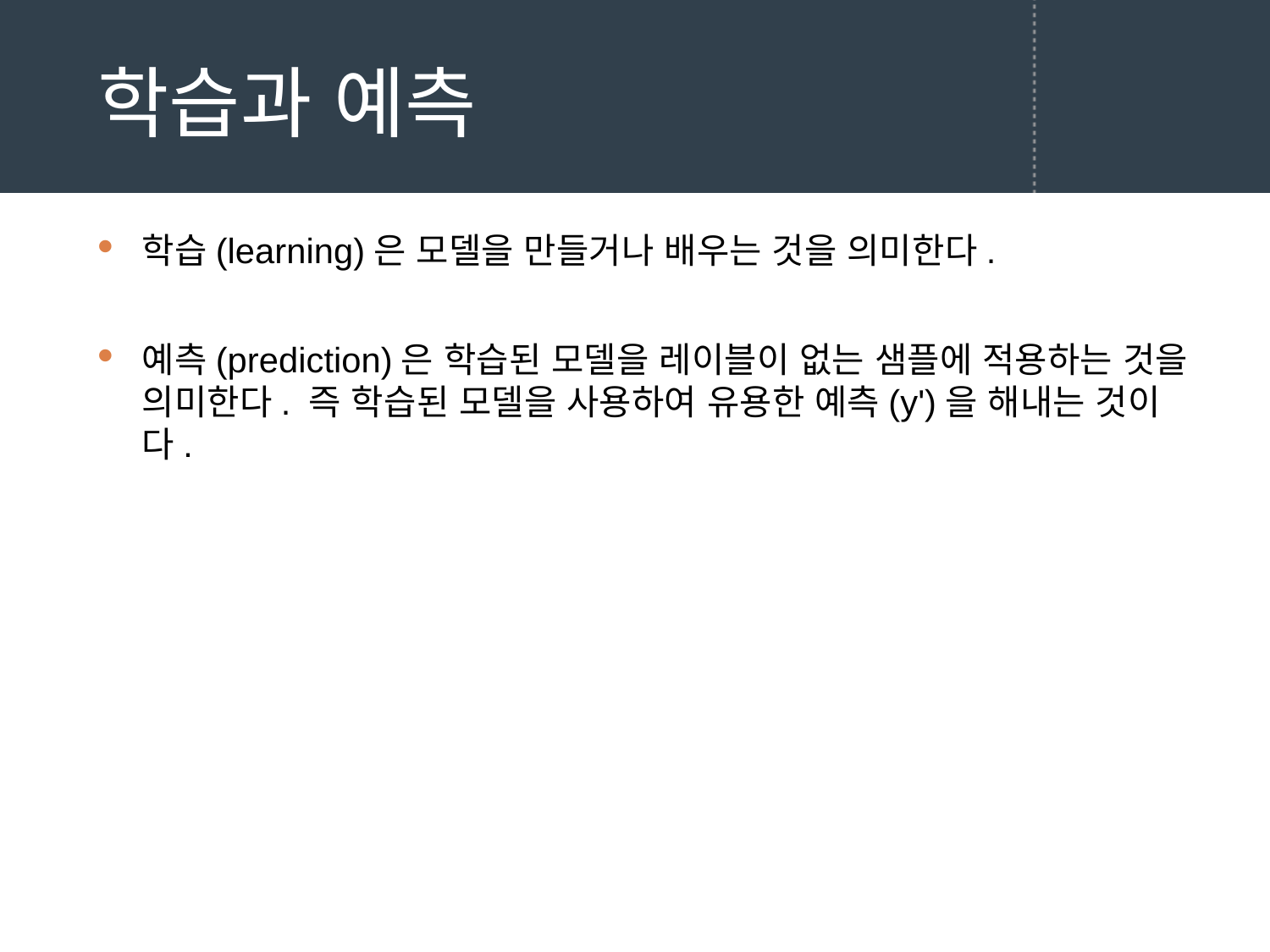

# 학습과 예측
학습(learning)은 모델을 만들거나 배우는 것을 의미한다.

예측(prediction)은 학습된 모델을 레이블이 없는 샘플에 적용하는 것을 의미한다. 즉 학습된 모델을 사용하여 유용한 예측(y')을 해내는 것이다.